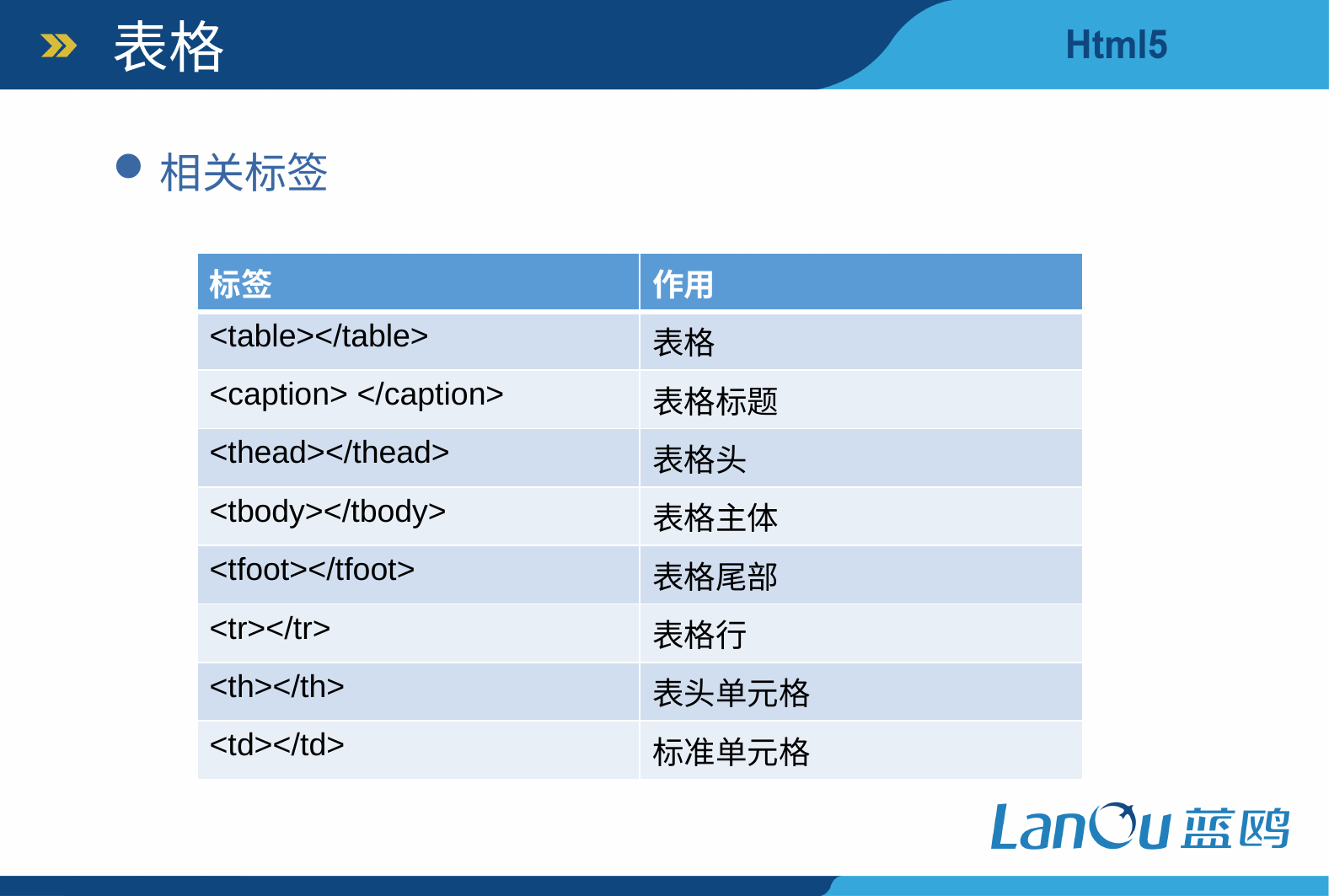

表格
相关标签

| 标签 | 作用 |
| --- | --- |
| <table></table> | 表格 |
| <caption> </caption> | 表格标题 |
| <thead></thead> | 表格头 |
| <tbody></tbody> | 表格主体 |
| <tfoot></tfoot> | 表格尾部 |
| <tr></tr> | 表格行 |
| <th></th> | 表头单元格 |
| <td></td> | 标准单元格 |